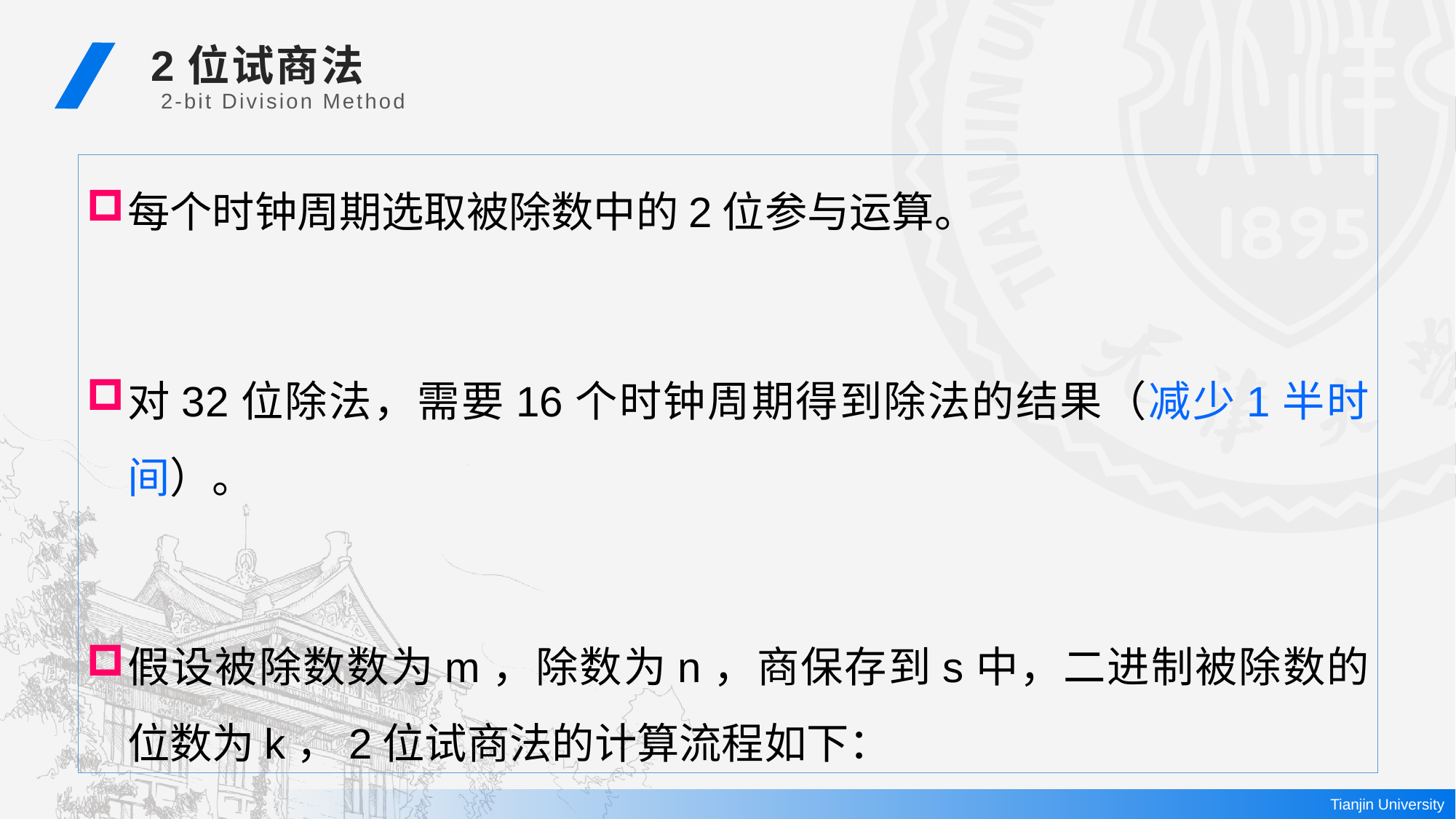

2位试商法
2-bit Division Method
每个时钟周期选取被除数中的2位参与运算。

对32位除法，需要16个时钟周期得到除法的结果（减少1半时间）。

假设被除数数为m，除数为n，商保存到s中，二进制被除数的位数为k，2位试商法的计算流程如下：